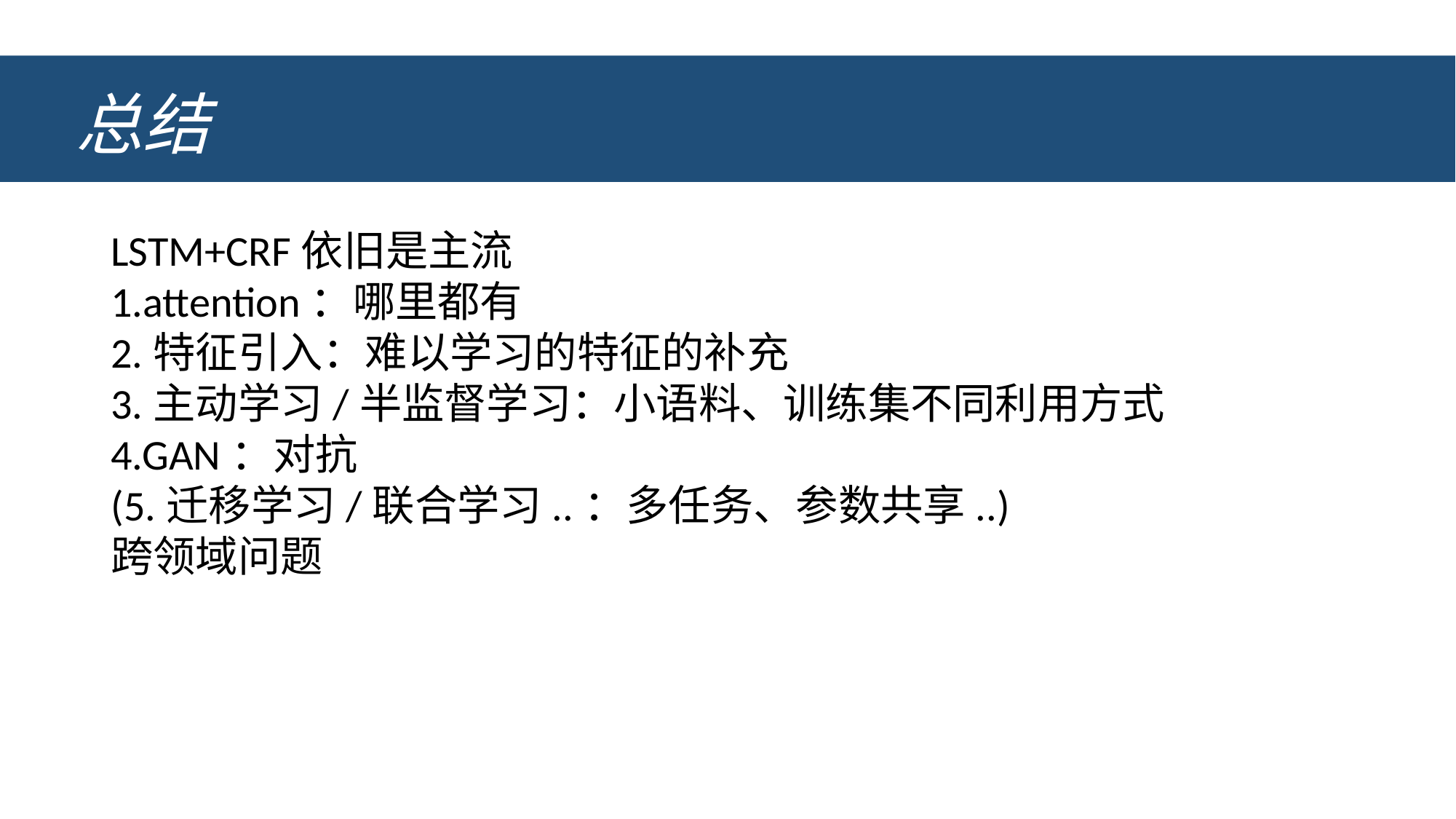

# 总结

LSTM+CRF依旧是主流
1.attention：哪里都有
2.特征引入：难以学习的特征的补充
3.主动学习/半监督学习：小语料、训练集不同利用方式
4.GAN：对抗
(5.迁移学习/联合学习..：多任务、参数共享..)
跨领域问题